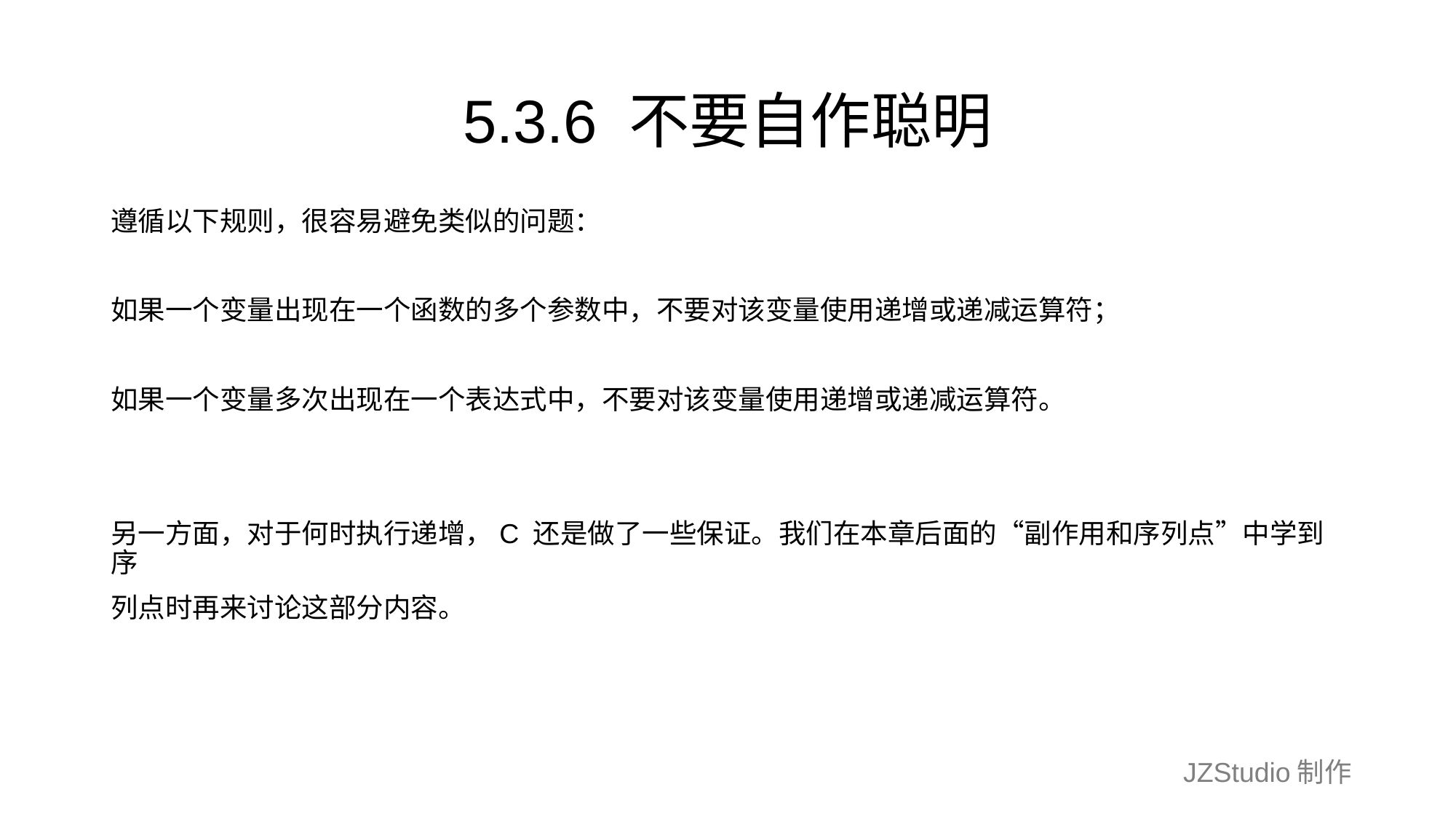

# 5.3.6 不要自作聪明
遵循以下规则，很容易避免类似的问题：

如果一个变量出现在一个函数的多个参数中，不要对该变量使用递增或递减运算符；

如果一个变量多次出现在一个表达式中，不要对该变量使用递增或递减运算符。

另一方面，对于何时执行递增，C 还是做了一些保证。我们在本章后面的“副作用和序列点”中学到序
列点时再来讨论这部分内容。